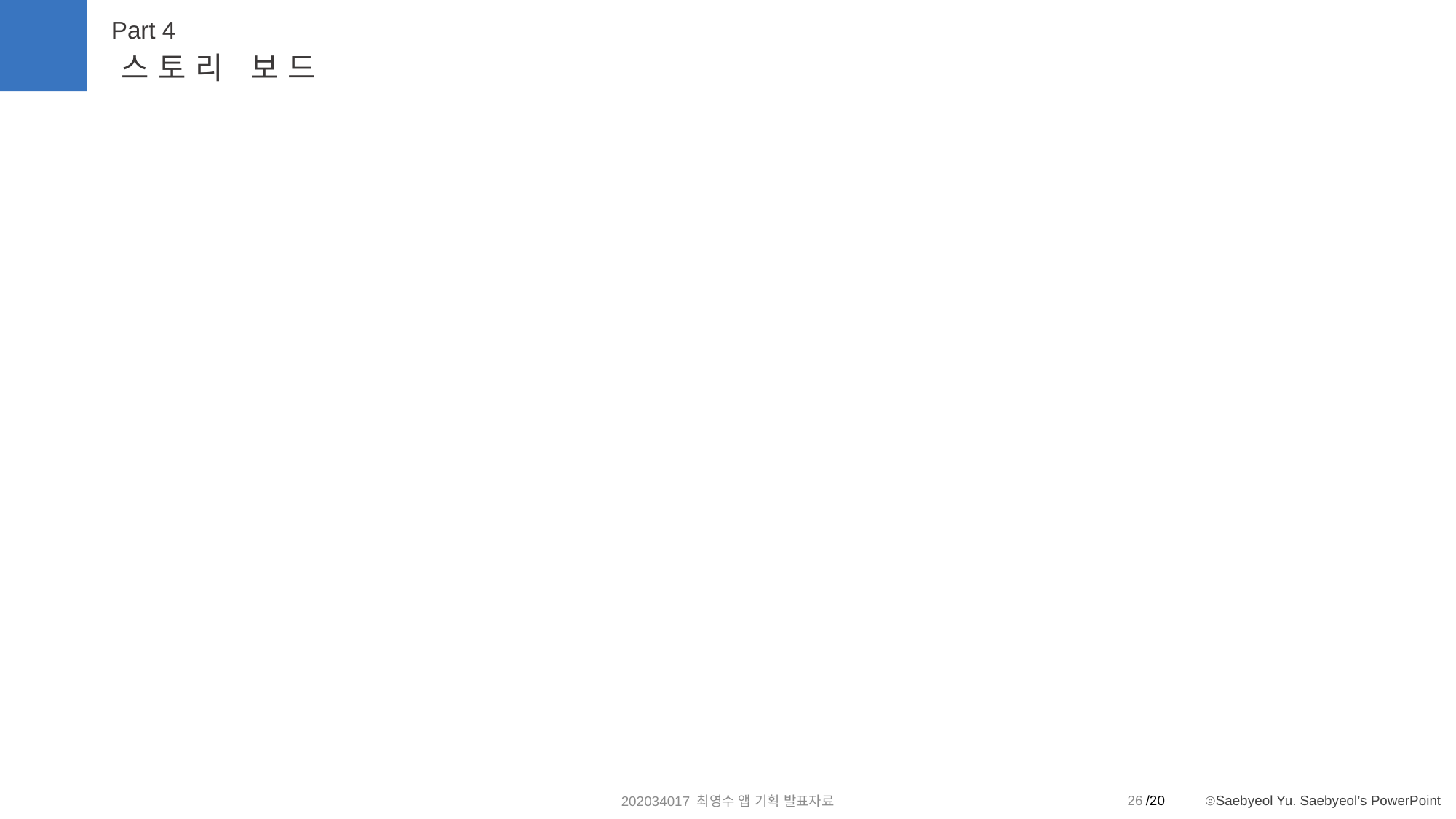

Part 4
스토리 보드
26
202034017 최영수 앱 기획 발표자료